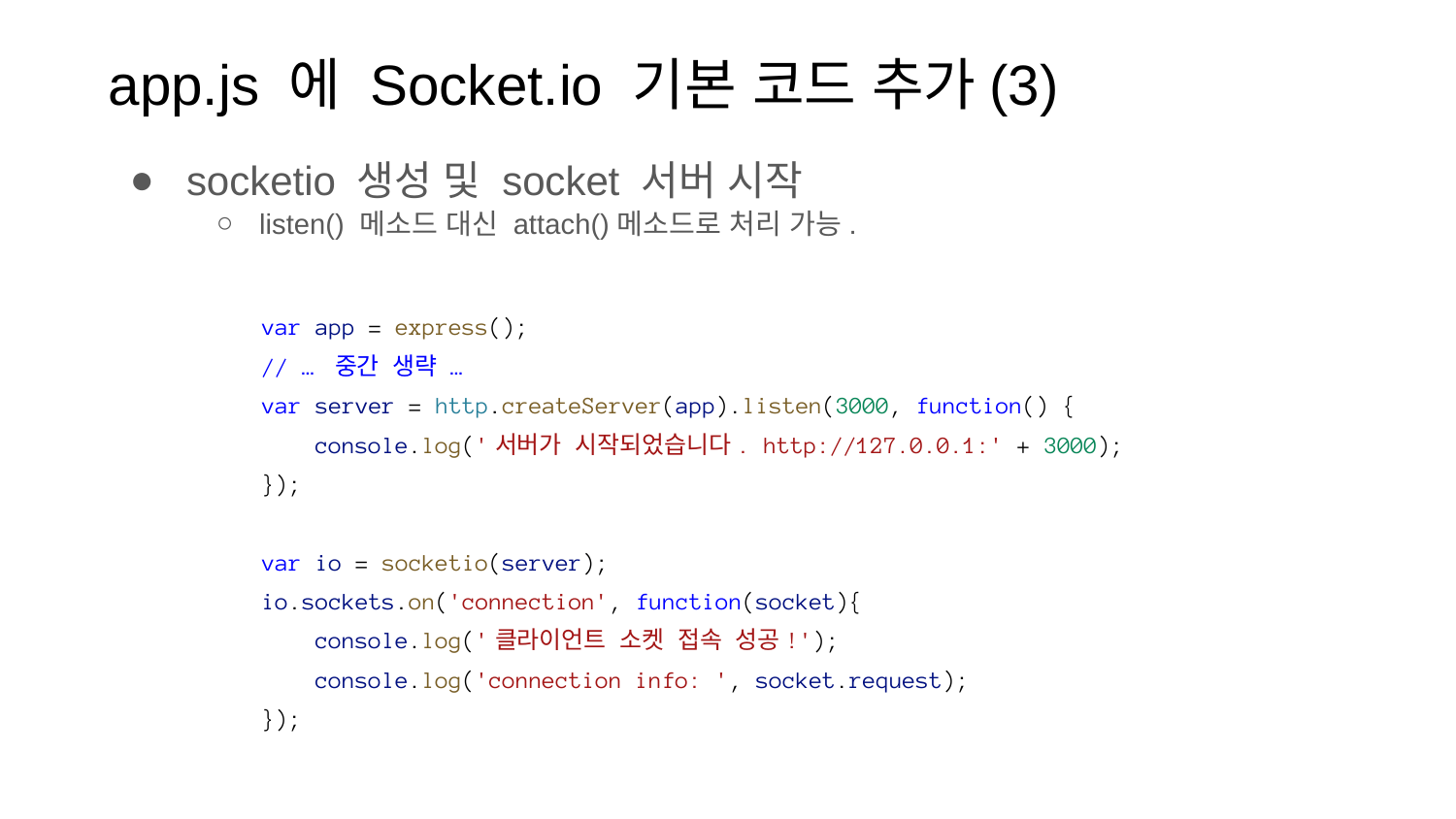

app.js 에 Socket.io 기본 코드 추가(3)
socketio 생성 및 socket 서버 시작
listen() 메소드 대신 attach()메소드로 처리 가능.
var app = express();
// … 중간 생략 …
var server = http.createServer(app).listen(3000, function() {
    console.log('서버가 시작되었습니다. http://127.0.0.1:' + 3000);
});

var io = socketio(server);
io.sockets.on('connection', function(socket){
    console.log('클라이언트 소켓 접속 성공!');
    console.log('connection info: ', socket.request);
});